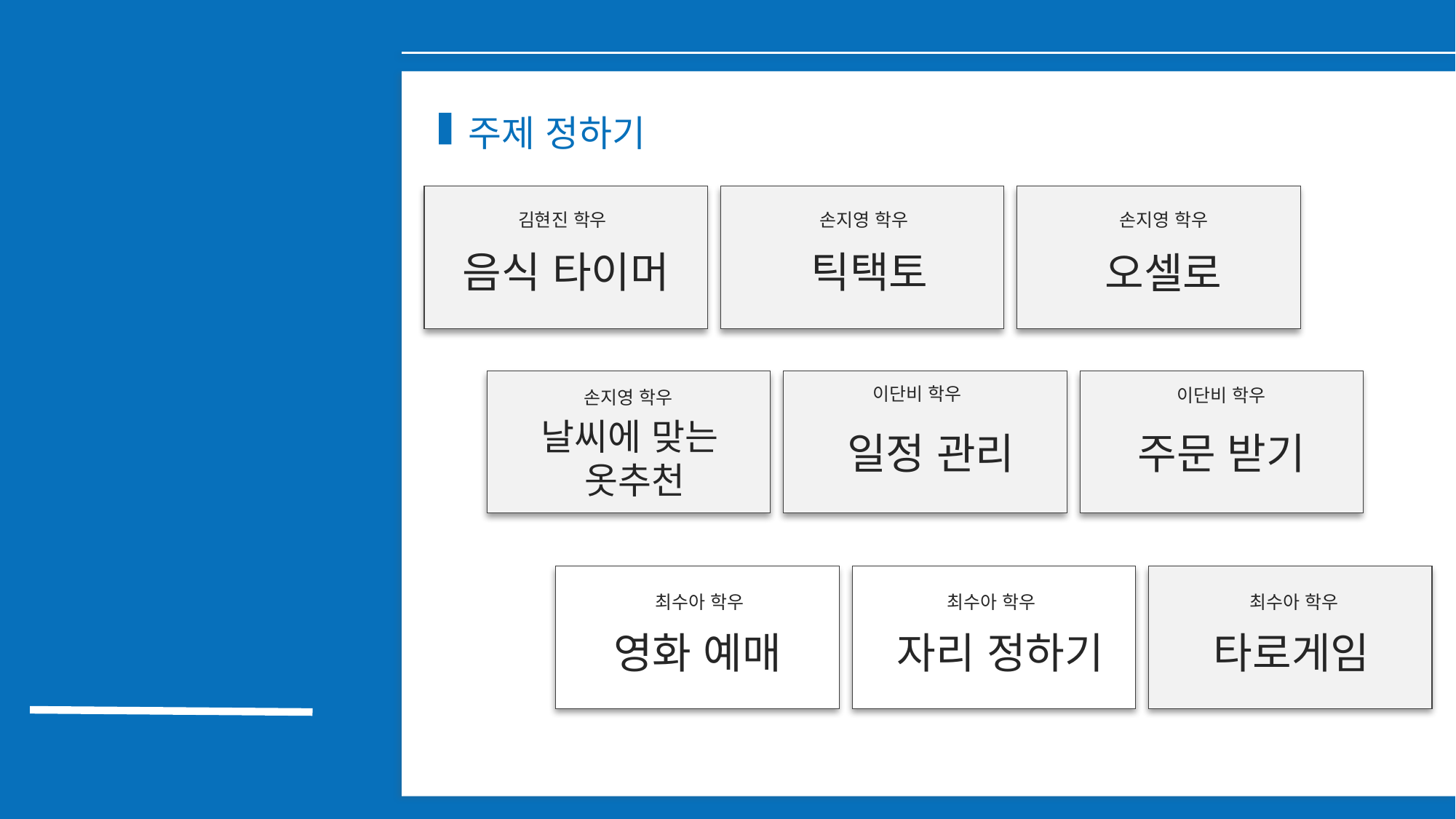

주제 정하기

손지영 학우
김현진 학우
손지영 학우
틱택토
음식 타이머
오셀로

이단비 학우
이단비 학우
손지영 학우
날씨에 맞는
옷추천
일정 관리
주문 받기
STEP 01.
계획

최수아 학우
최수아 학우
최수아 학우
영화 예매
자리 정하기
타로게임